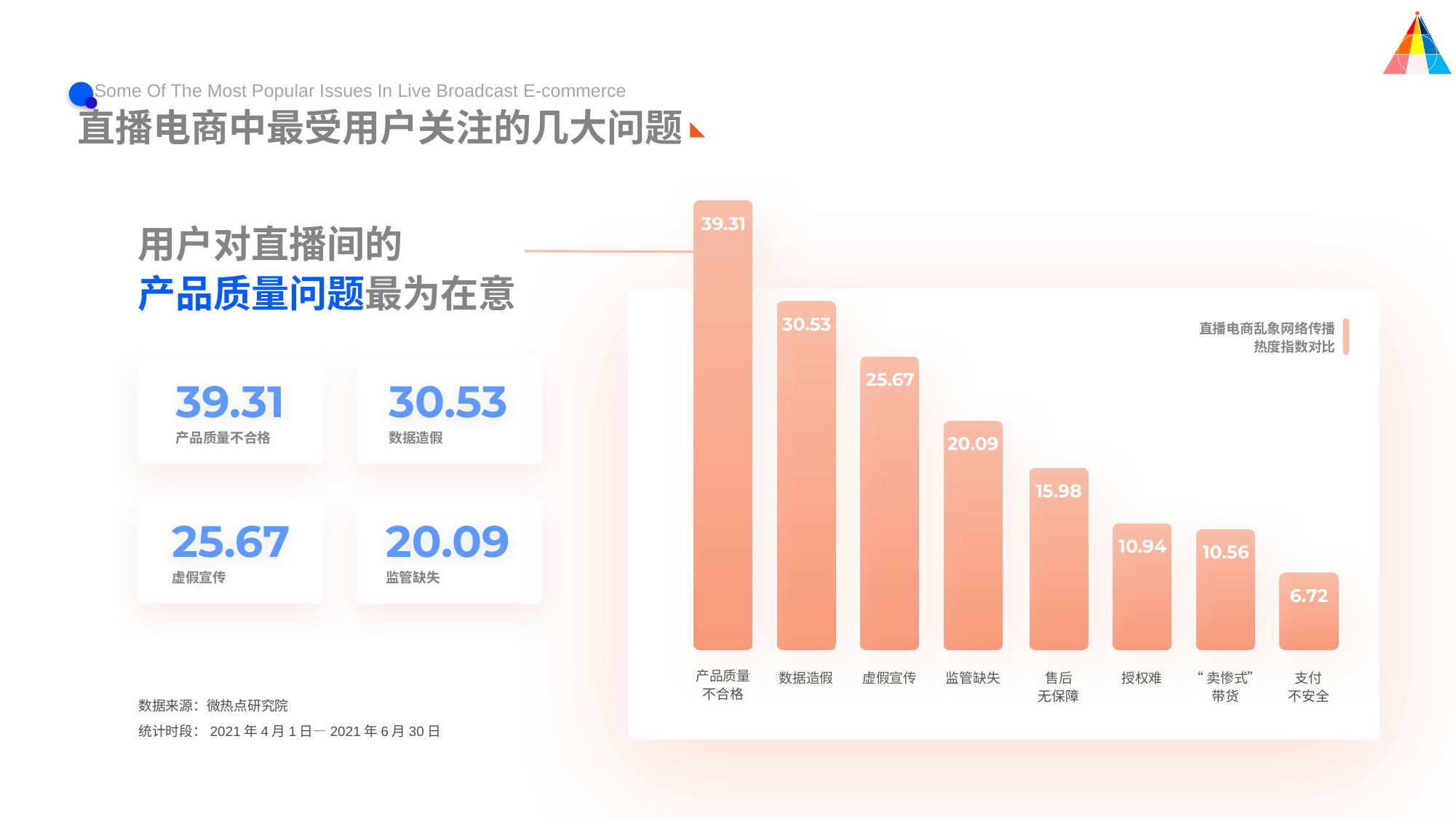

Some Of The Most Popular Issues In Live Broadcast E-commerce
直播电商中最受用户关注的几大问题

39.31
用户对直播间的
产品质量问题最为在意

30.53
直播电商乱象网络传播
热度指数对比

25.67
39.31
30.53

产品质量不合格
数据造假
20.09

15.98

25.67
20.09

10.94
10.56
虚假宣传
监管缺失

6.72
产品质量
不合格
数据造假
虚假宣传
监管缺失
售后
无保障
授权难
“卖惨式”
带货
支付
不安全
数据来源：微热点研究院
统计时段：2021年4月1日—2021年6月30日